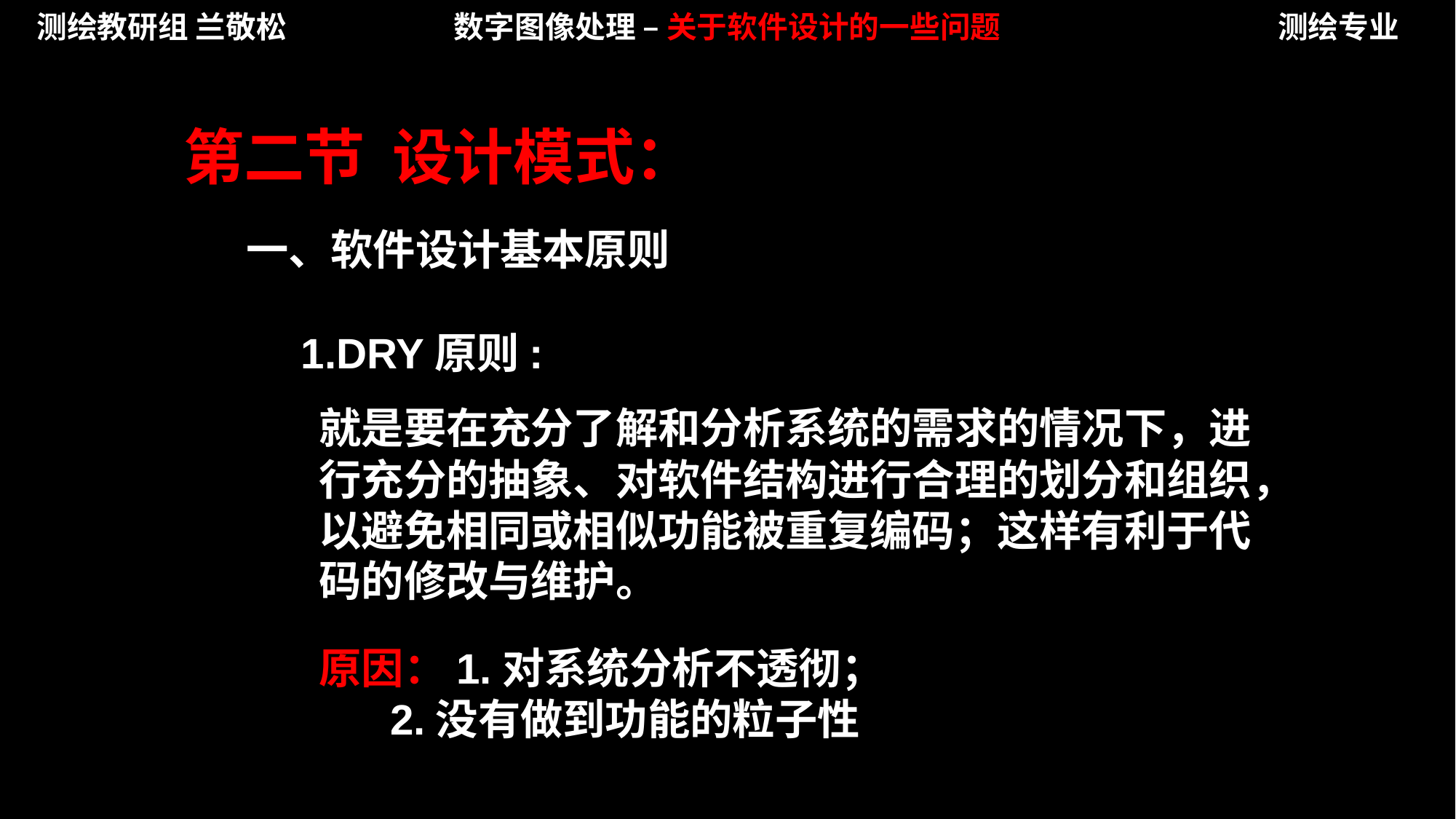

测绘教研组 兰敬松
数字图像处理 – 关于软件设计的一些问题
测绘专业
第二节  设计模式：
一、软件设计基本原则
1.DRY原则:
就是要在充分了解和分析系统的需求的情况下，进行充分的抽象、对软件结构进行合理的划分和组织，以避免相同或相似功能被重复编码；这样有利于代码的修改与维护。
原因：1.对系统分析不透彻；
      2.没有做到功能的粒子性